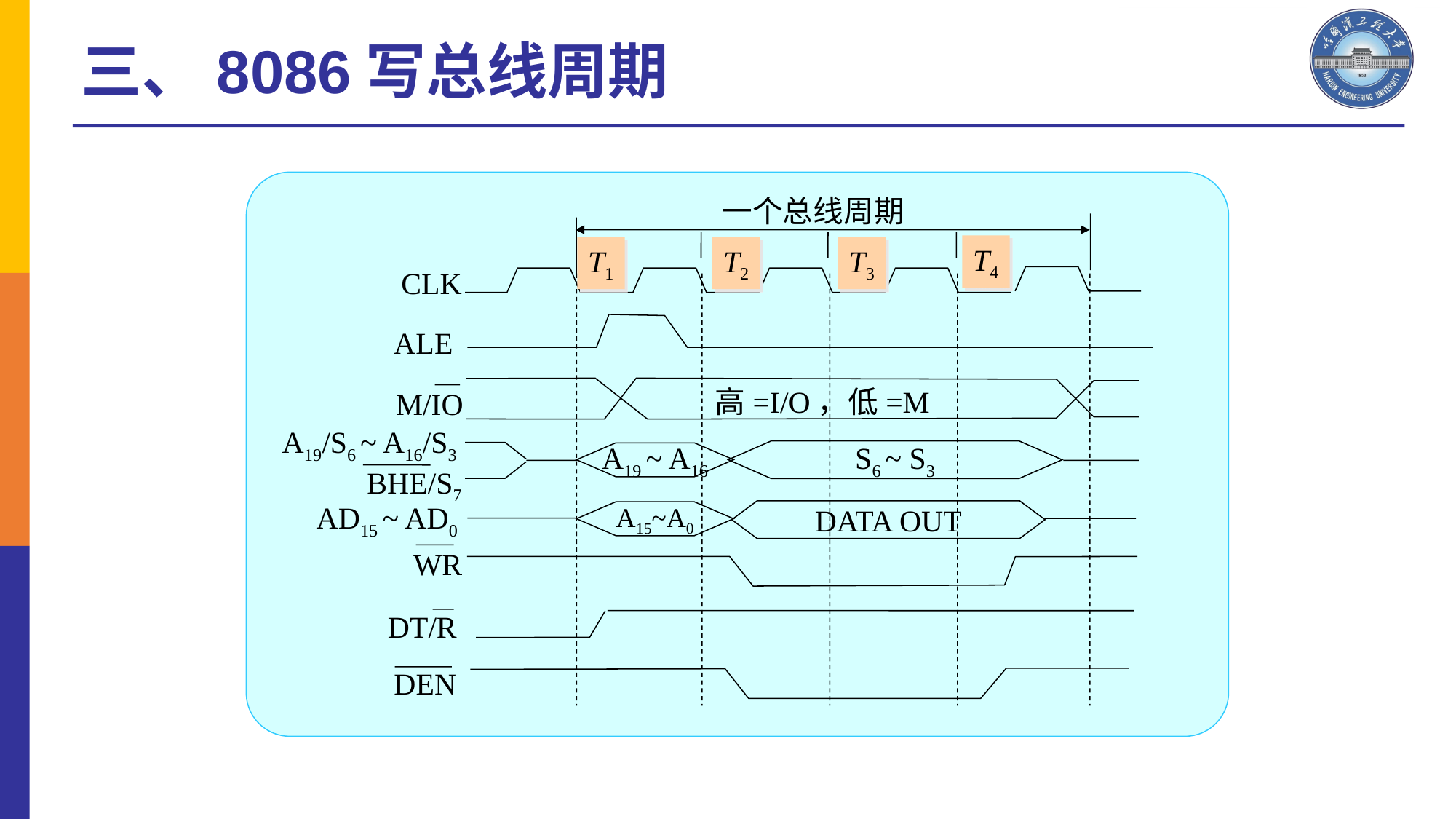

三、8086写总线周期

一个总线周期

T4
T1
T2
T3
CLK

ALE
高=I/O，低=M

M/IO

A19/S6 ~ A16/S3
S6 ~ S3

A19 ~ A16
BHE/S7

AD15 ~ AD0
DATA OUT
A15~A0

WR

DT/R

DEN